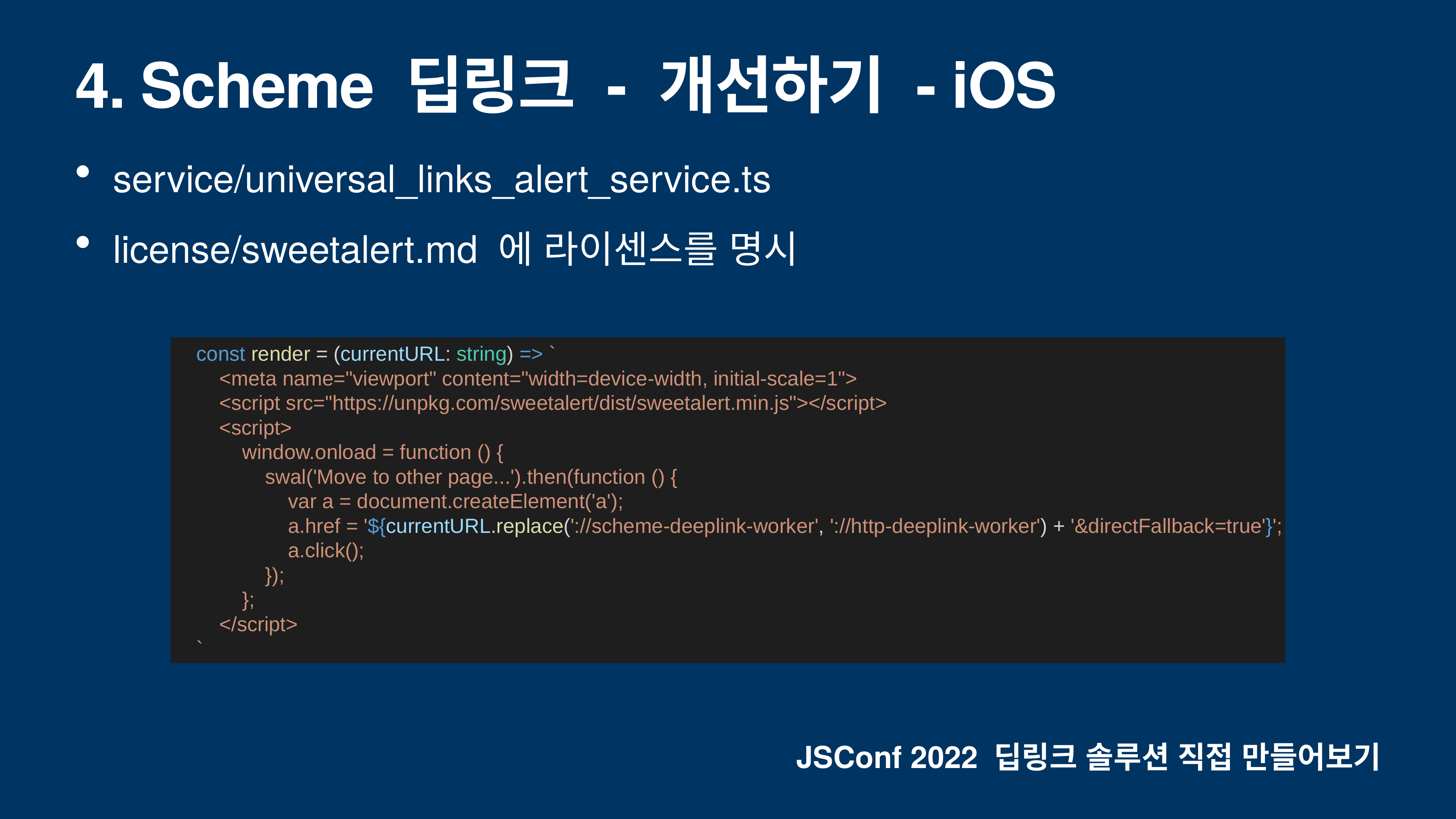

# 4. Scheme 딥링크 - 개선하기 - iOS
service/universal_links_alert_service.ts
license/sweetalert.md 에 라이센스를 명시
    const render = (currentURL: string) => `
        <meta name="viewport" content="width=device-width, initial-scale=1">
        <script src="https://unpkg.com/sweetalert/dist/sweetalert.min.js"></script>
        <script>
            window.onload = function () {
                swal('Move to other page...').then(function () {
                    var a = document.createElement('a');
                    a.href = '${currentURL.replace('://scheme-deeplink-worker', '://http-deeplink-worker') + '&directFallback=true'}';
                    a.click();
                });
            };
        </script>
    `
JSConf 2022 딥링크 솔루션 직접 만들어보기